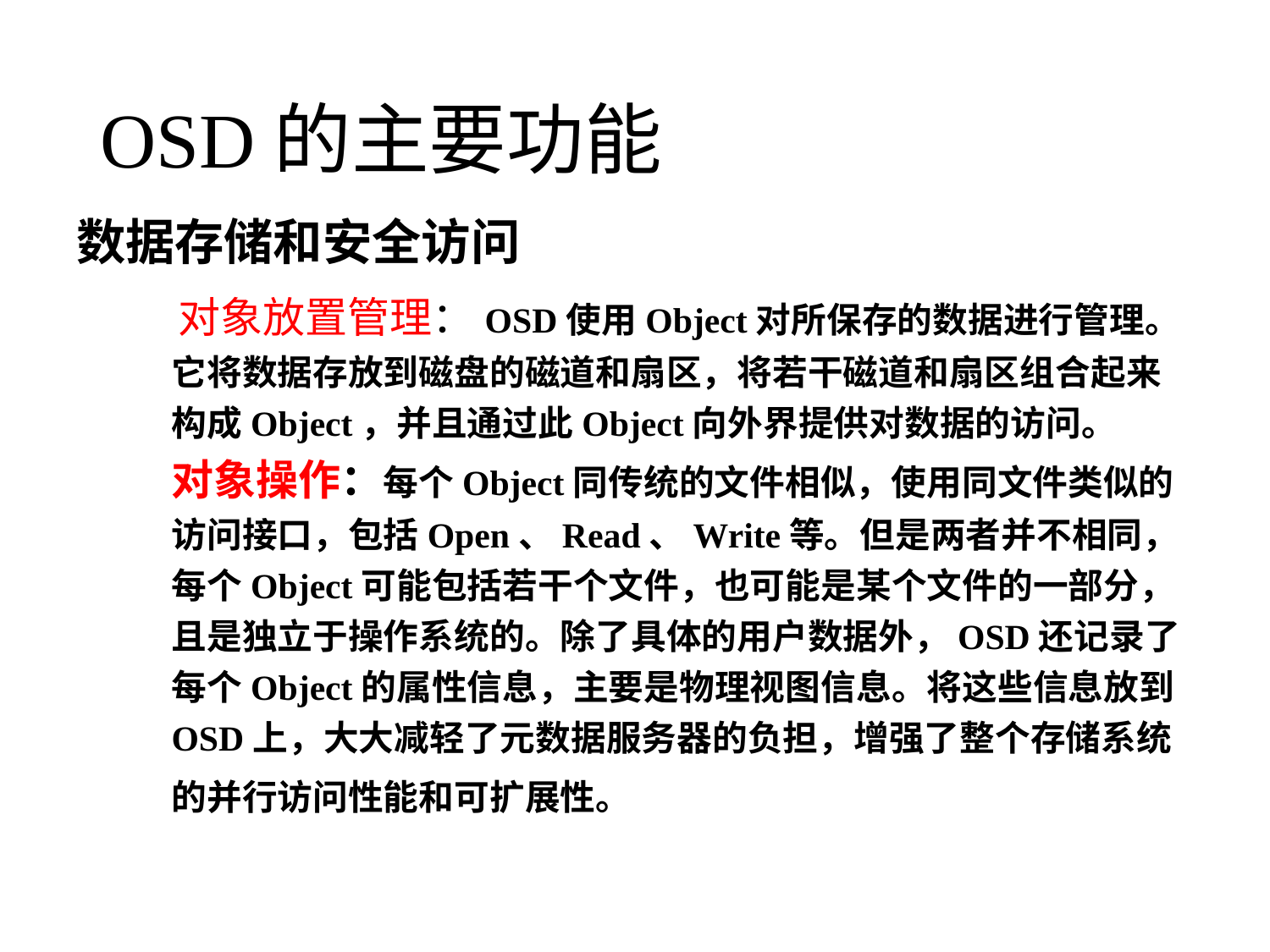

# OSD的主要功能
数据存储和安全访问
   对象放置管理：OSD使用Object对所保存的数据进行管理。它将数据存放到磁盘的磁道和扇区，将若干磁道和扇区组合起来构成Object，并且通过此Object向外界提供对数据的访问。
对象操作：每个Object同传统的文件相似，使用同文件类似的访问接口，包括Open、Read、Write等。但是两者并不相同，每个Object可能包括若干个文件，也可能是某个文件的一部分，且是独立于操作系统的。除了具体的用户数据外，OSD还记录了每个Object的属性信息，主要是物理视图信息。将这些信息放到OSD上，大大减轻了元数据服务器的负担，增强了整个存储系统的并行访问性能和可扩展性。